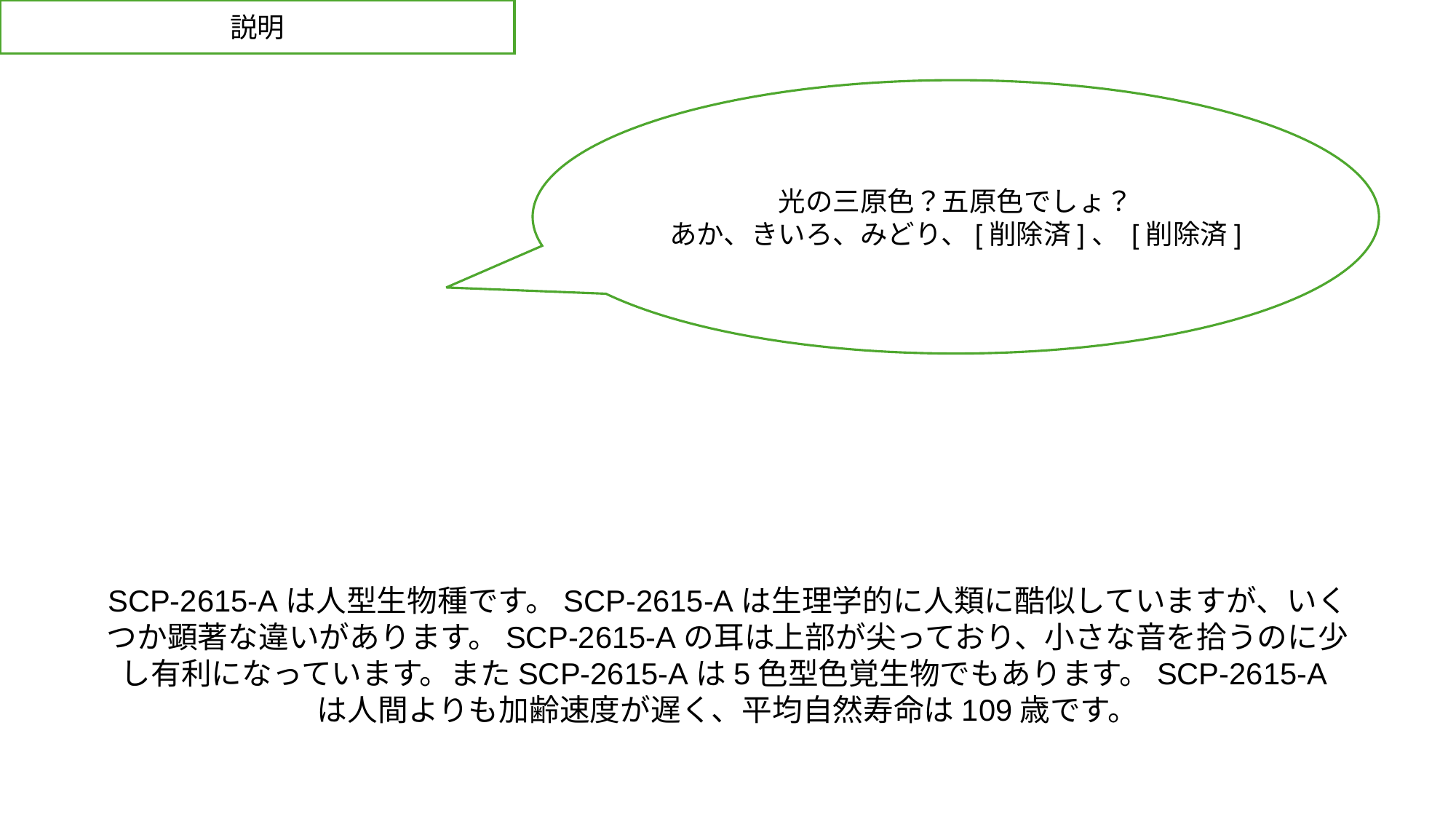

説明
光の三原色？五原色でしょ？
あか、きいろ、みどり、[削除済]、 [削除済]

SCP-2615-Aは人型生物種です。SCP-2615-Aは生理学的に人類に酷似していますが、いくつか顕著な違いがあります。SCP-2615-Aの耳は上部が尖っており、小さな音を拾うのに少し有利になっています。またSCP-2615-Aは5色型色覚生物でもあります。SCP-2615-Aは人間よりも加齢速度が遅く、平均自然寿命は109歳です。